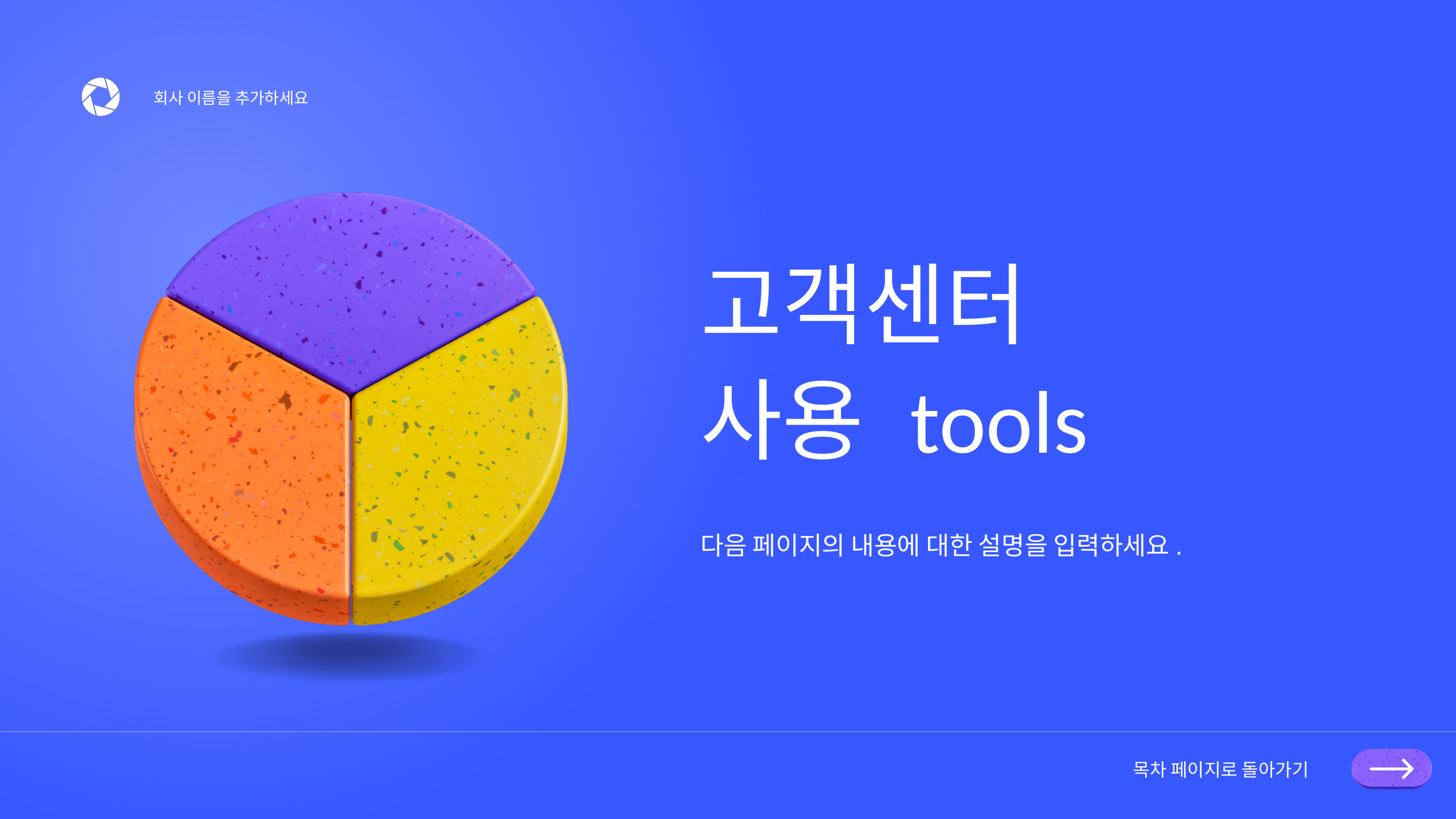

회사 이름을 추가하세요

고객센터
사용 tools
다음 페이지의 내용에 대한 설명을 입력하세요.

목차 페이지로 돌아가기